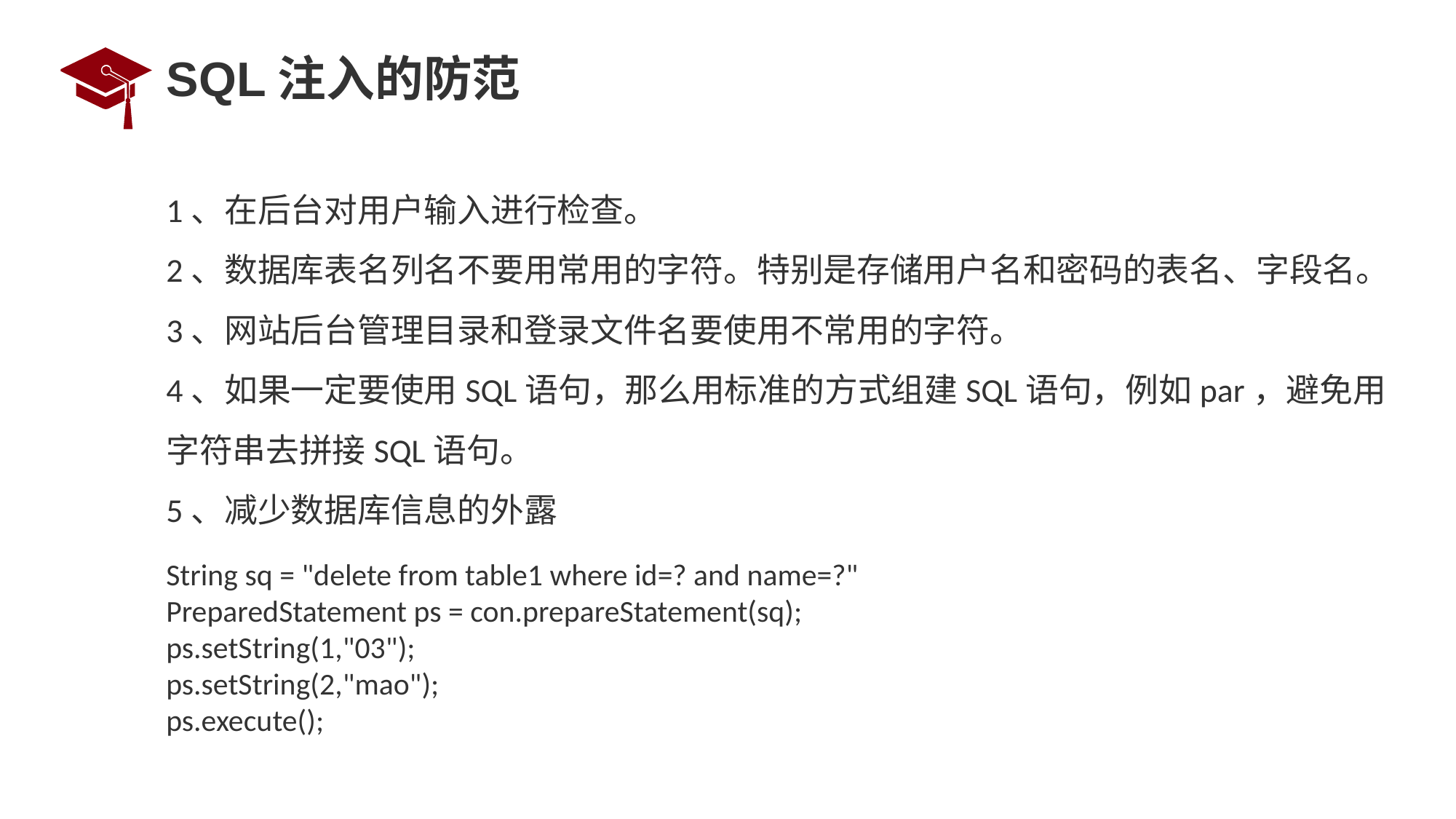

# SQL注入的防范
1、在后台对用户输入进行检查。
2、数据库表名列名不要用常用的字符。特别是存储用户名和密码的表名、字段名。
3、网站后台管理目录和登录文件名要使用不常用的字符。
4、如果一定要使用SQL语句，那么用标准的方式组建SQL语句，例如par，避免用字符串去拼接SQL语句。
5、减少数据库信息的外露
String sq = "delete from table1 where id=? and name=?"
PreparedStatement ps = con.prepareStatement(sq);
ps.setString(1,"03");
ps.setString(2,"mao");
ps.execute();

12